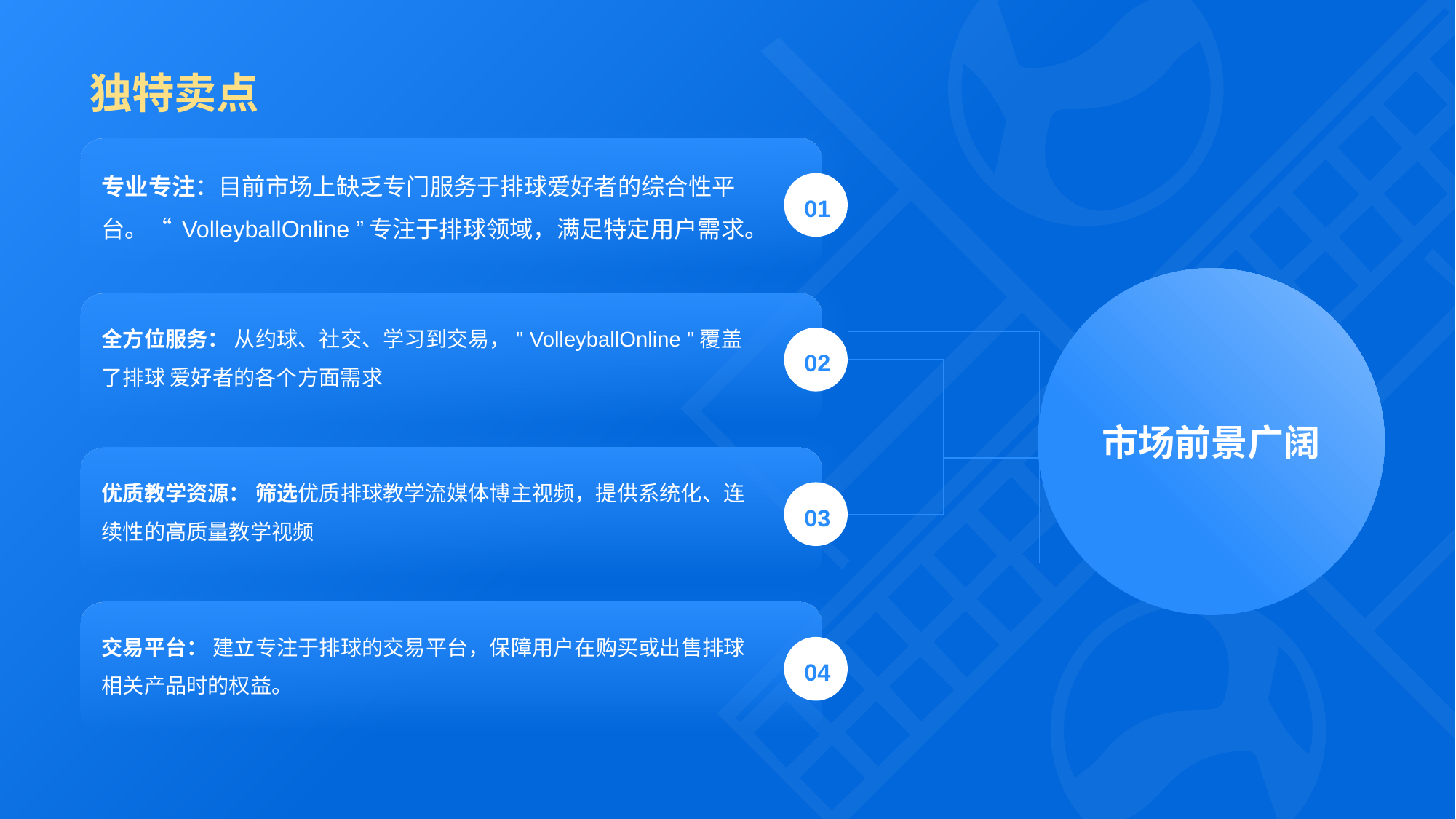

# 独特卖点

01

全方位服务： 从约球、社交、学习到交易，" VolleyballOnline "覆盖了排球 爱好者的各个方面需求
02

优质教学资源： 筛选优质排球教学流媒体博主视频，提供系统化、连续性的高质量教学视频
03

交易平台： 建立专注于排球的交易平台，保障用户在购买或出售排球相关产品时的权益。
04
市场前景广阔
专业专注：目前市场上缺乏专门服务于排球爱好者的综合性平台。“ VolleyballOnline ”专注于排球领域，满足特定用户需求。